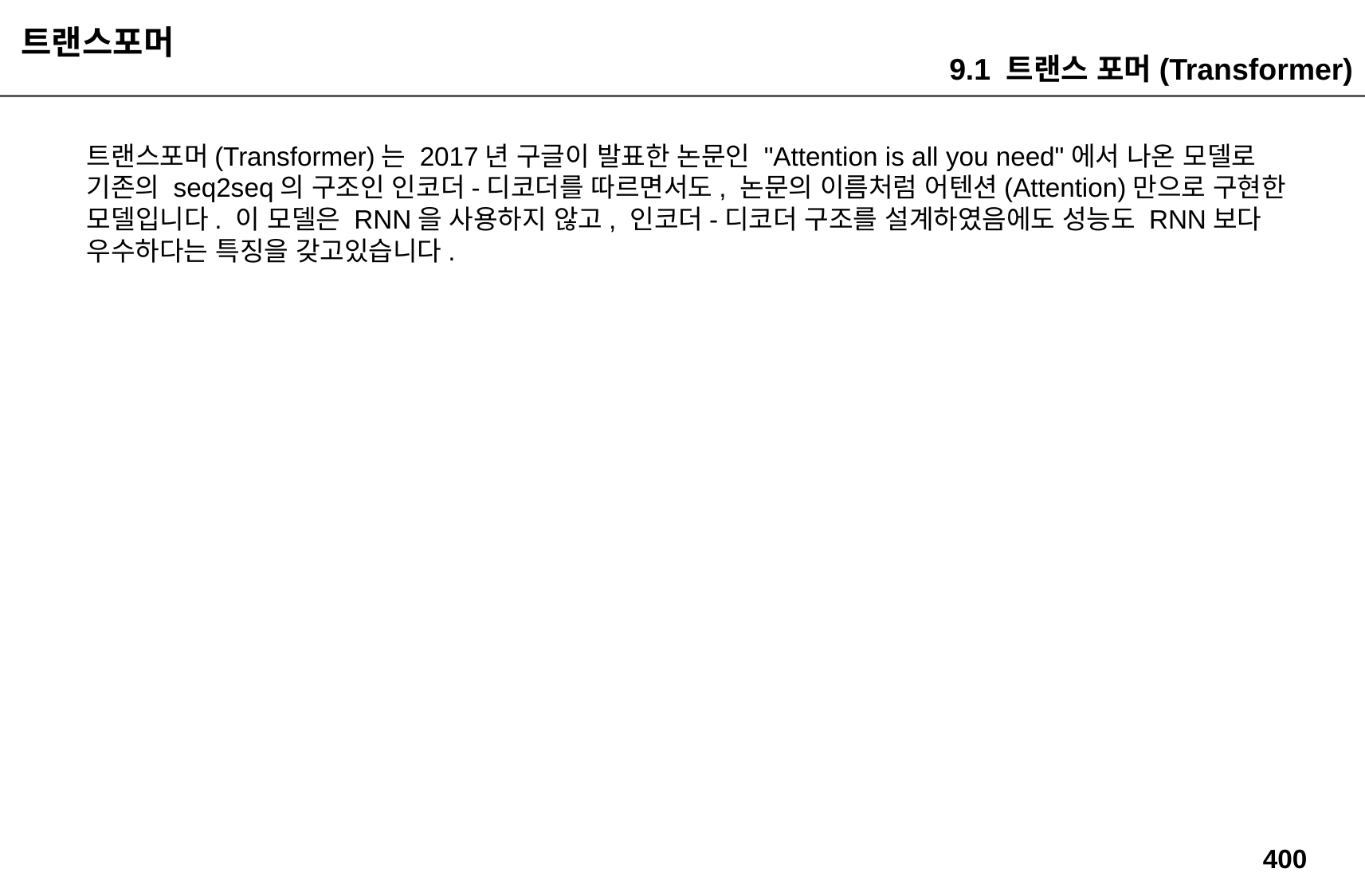

트랜스포머
9.1 트랜스 포머(Transformer)
트랜스포머(Transformer)는 2017년 구글이 발표한 논문인 "Attention is all you need"에서 나온 모델로 기존의 seq2seq의 구조인 인코더-디코더를 따르면서도, 논문의 이름처럼 어텐션(Attention)만으로 구현한 모델입니다. 이 모델은 RNN을 사용하지 않고, 인코더-디코더 구조를 설계하였음에도 성능도 RNN보다 우수하다는 특징을 갖고있습니다.